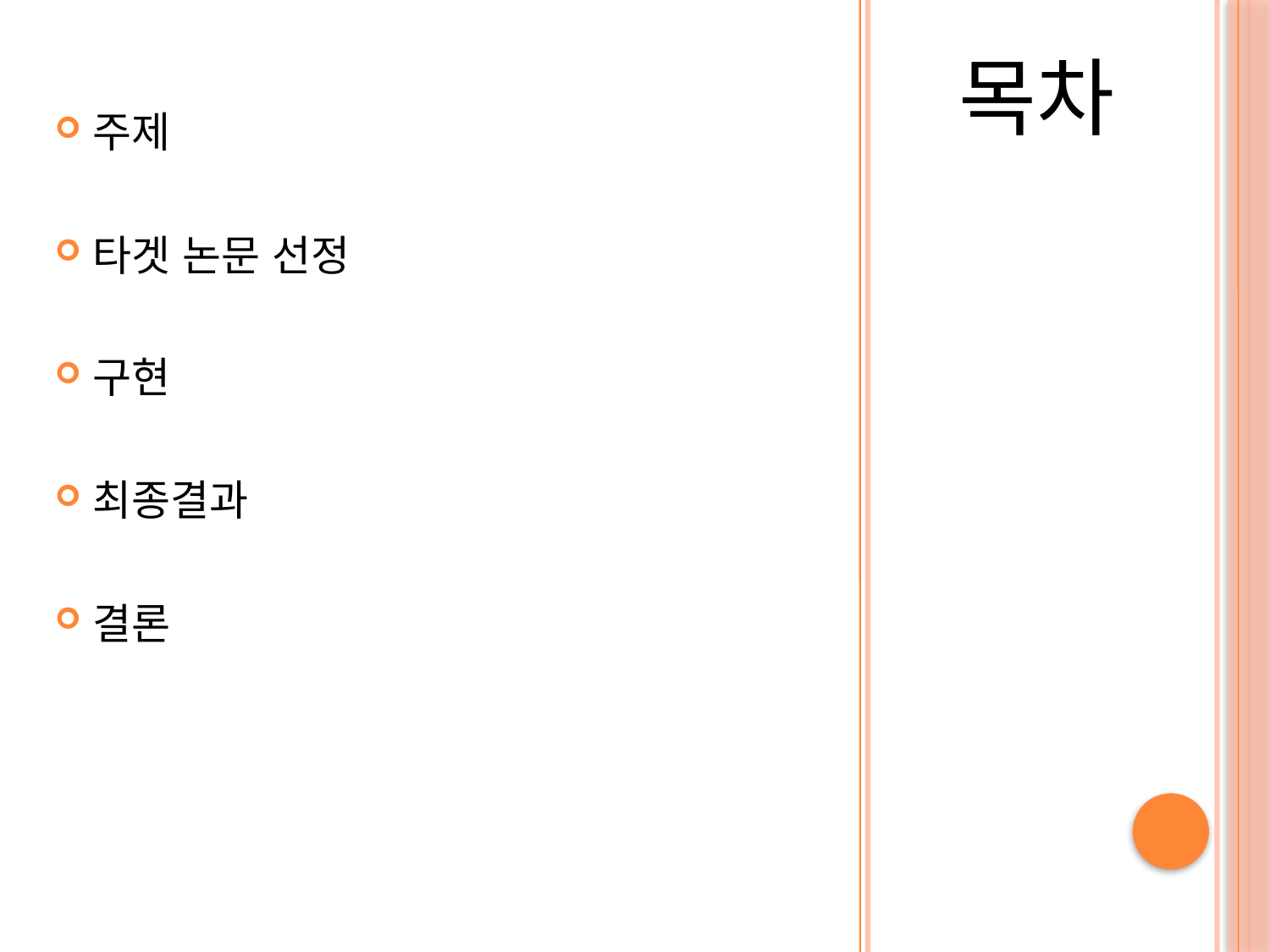

주제

타겟 논문 선정

구현

최종결과

결론
목차

#